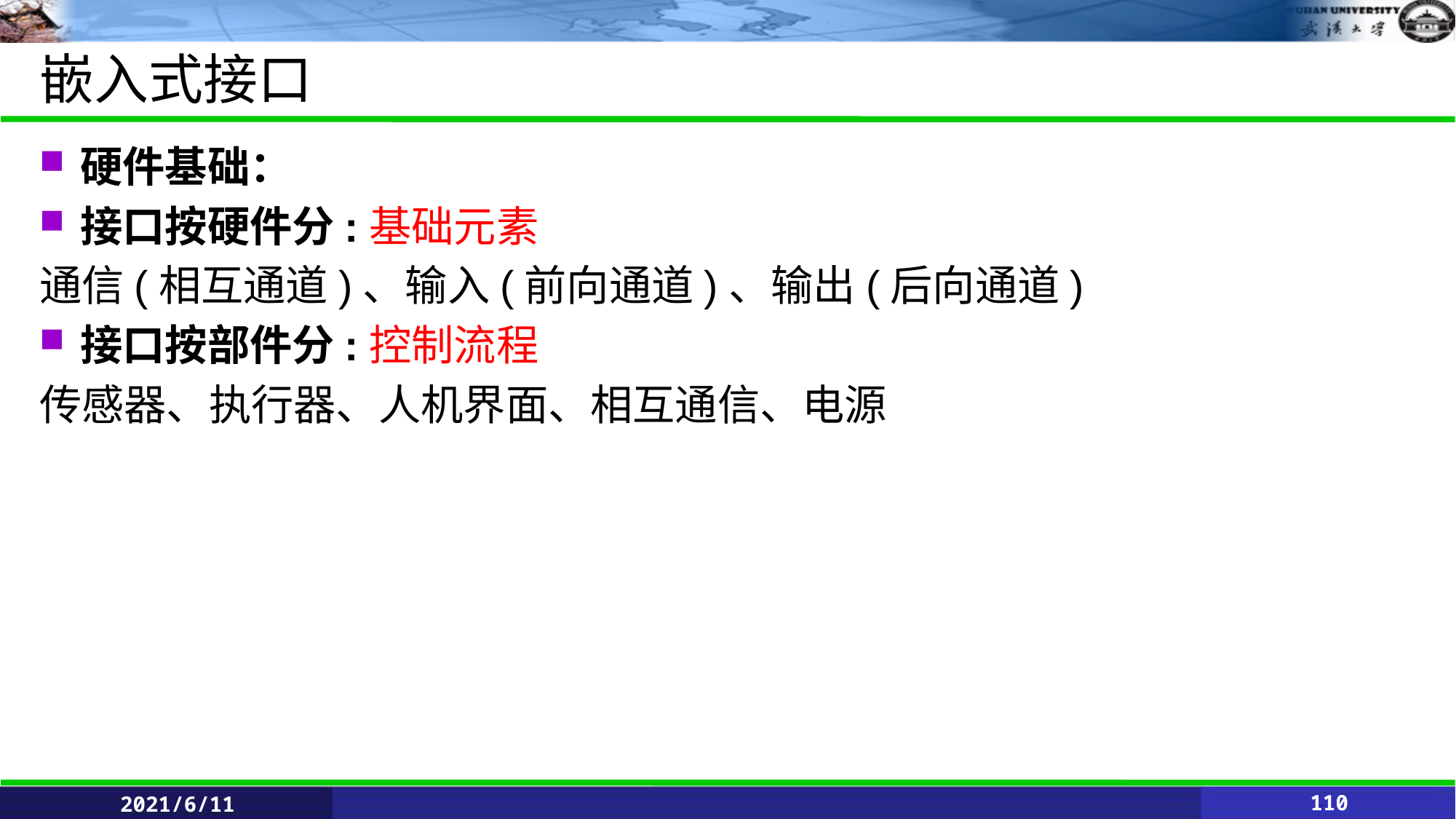

# 嵌入式接口
硬件基础：
接口按硬件分:基础元素
通信(相互通道)、输入(前向通道)、输出(后向通道)
接口按部件分:控制流程
传感器、执行器、人机界面、相互通信、电源
2021/6/11

110